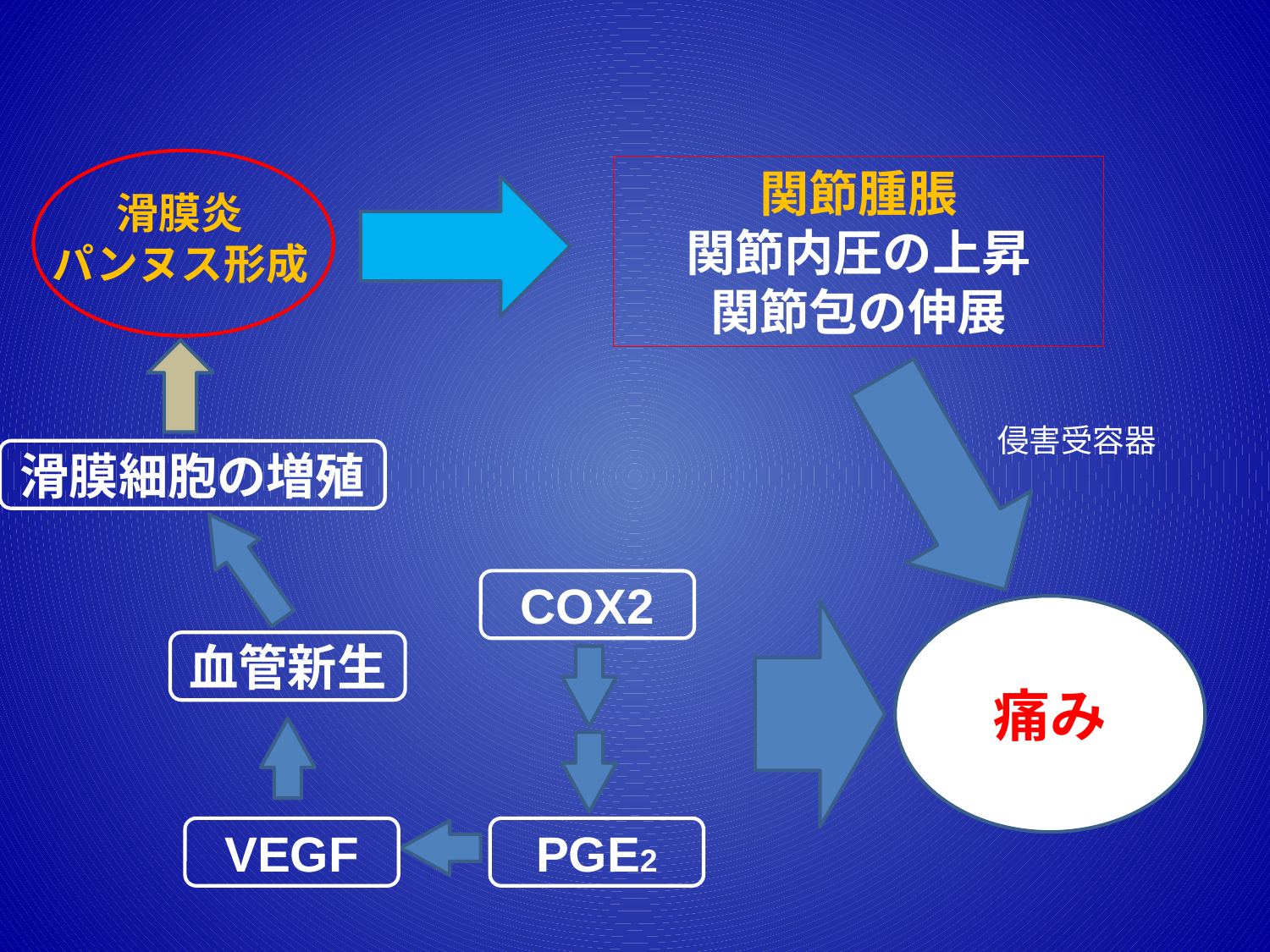

関節腫脹
関節内圧の上昇
関節包の伸展
滑膜炎
パンヌス形成

侵害受容器
滑膜細胞の増殖

COX2
痛み

血管新生

VEGF
PGE2